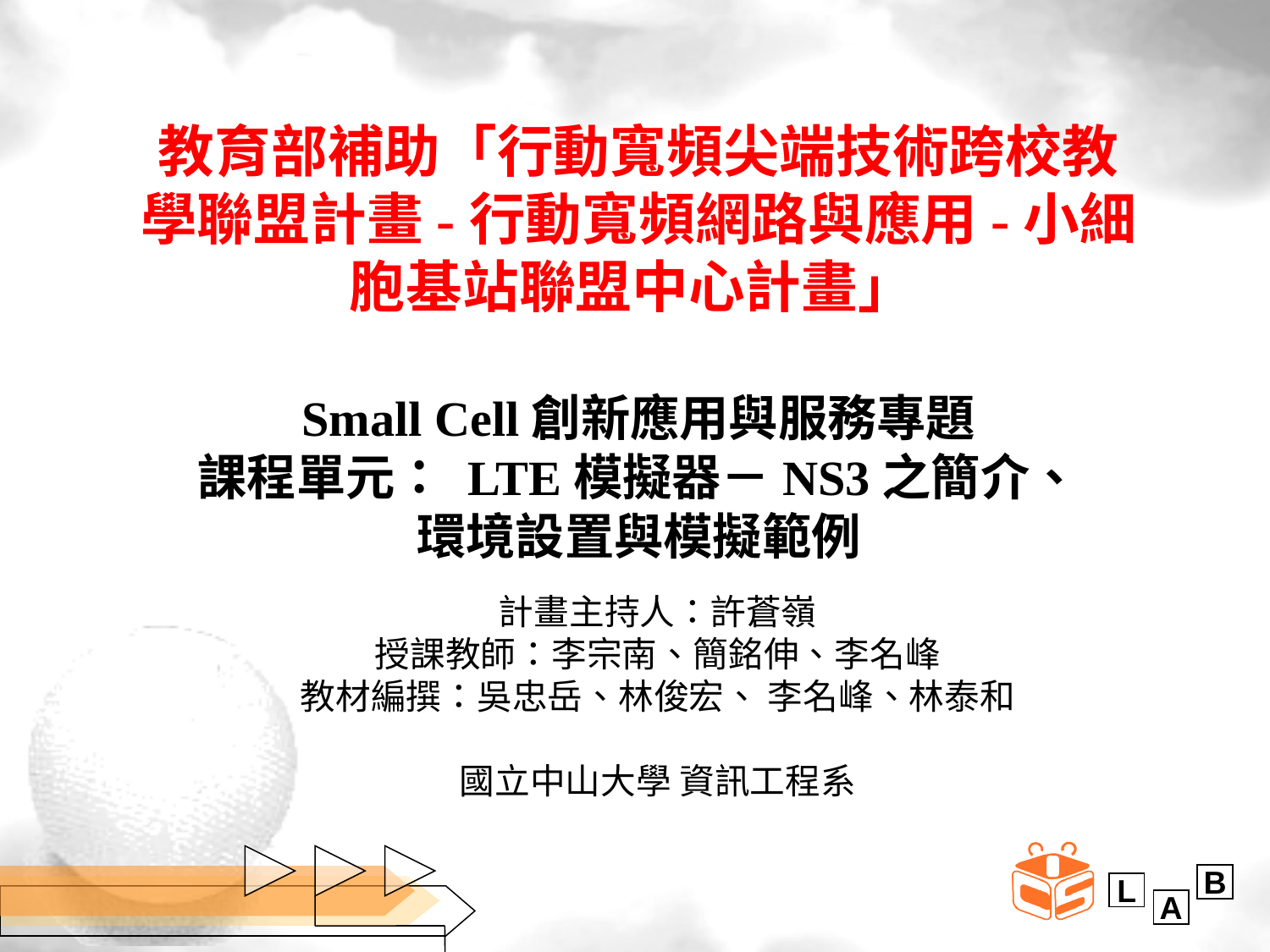

# 教育部補助「行動寬頻尖端技術跨校教學聯盟計畫-行動寬頻網路與應用-小細胞基站聯盟中心計畫」 Small Cell創新應用與服務專題 課程單元： LTE模擬器－NS3之簡介、 環境設置與模擬範例
計畫主持人：許蒼嶺
授課教師：李宗南、簡銘伸、李名峰
教材編撰：吳忠岳、林俊宏、 李名峰、林泰和

國立中山大學 資訊工程系